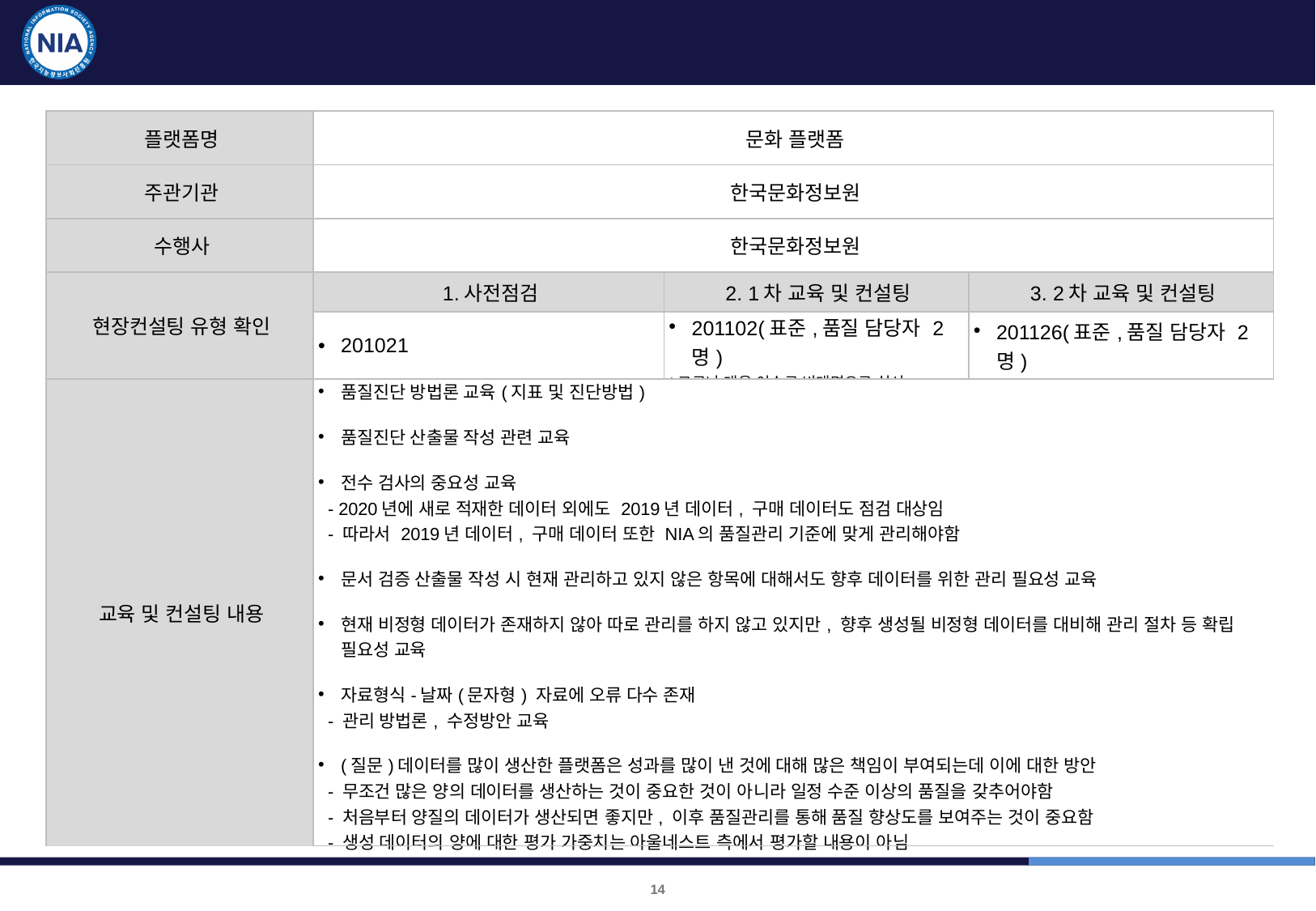

문화플랫폼 교육 및 컨설팅 결과
| 플랫폼명 | 문화 플랫폼 |  |  |
| --- | --- | --- | --- |
| 주관기관 | 한국문화정보원 |  |  |
| 수행사 | 한국문화정보원 |  |  |
| 현장컨설팅 유형 확인 | 1.사전점검 | 2. 1차 교육 및 컨설팅 | 3. 2차 교육 및 컨설팅 |
|  | 201021 | 201102(표준,품질 담당자 2명) \*코로나 대응 이슈로 비대면으로 실시 | 201126(표준,품질 담당자 2명) |
| 교육 및 컨설팅 내용 | 품질진단 방법론 교육(지표 및 진단방법) 품질진단 산출물 작성 관련 교육 전수 검사의 중요성 교육 - 2020년에 새로 적재한 데이터 외에도 2019년 데이터, 구매 데이터도 점검 대상임 - 따라서 2019년 데이터, 구매 데이터 또한 NIA의 품질관리 기준에 맞게 관리해야함 문서 검증 산출물 작성 시 현재 관리하고 있지 않은 항목에 대해서도 향후 데이터를 위한 관리 필요성 교육 현재 비정형 데이터가 존재하지 않아 따로 관리를 하지 않고 있지만, 향후 생성될 비정형 데이터를 대비해 관리 절차 등 확립 필요성 교육 자료형식-날짜(문자형) 자료에 오류 다수 존재 - 관리 방법론, 수정방안 교육 (질문)데이터를 많이 생산한 플랫폼은 성과를 많이 낸 것에 대해 많은 책임이 부여되는데 이에 대한 방안 - 무조건 많은 양의 데이터를 생산하는 것이 중요한 것이 아니라 일정 수준 이상의 품질을 갖추어야함 - 처음부터 양질의 데이터가 생산되면 좋지만, 이후 품질관리를 통해 품질 향상도를 보여주는 것이 중요함 - 생성 데이터의 양에 대한 평가 가중치는 아울네스트 측에서 평가할 내용이 아님 |  |  |